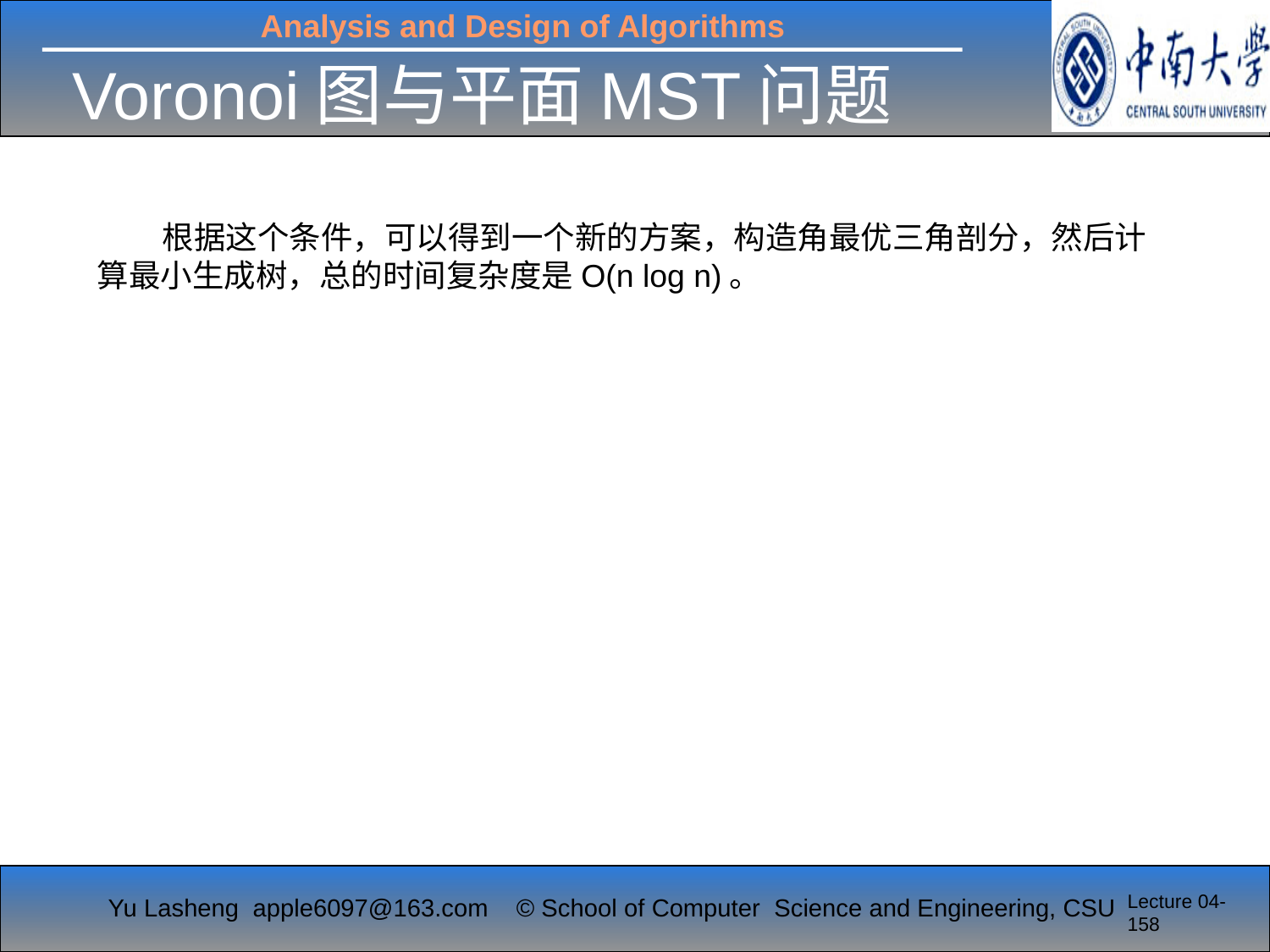

# Voronoi图与平面MST问题
        根据这个条件，可以得到一个新的方案，构造角最优三角剖分，然后计算最小生成树，总的时间复杂度是O(n log n)。
Lecture 04-158